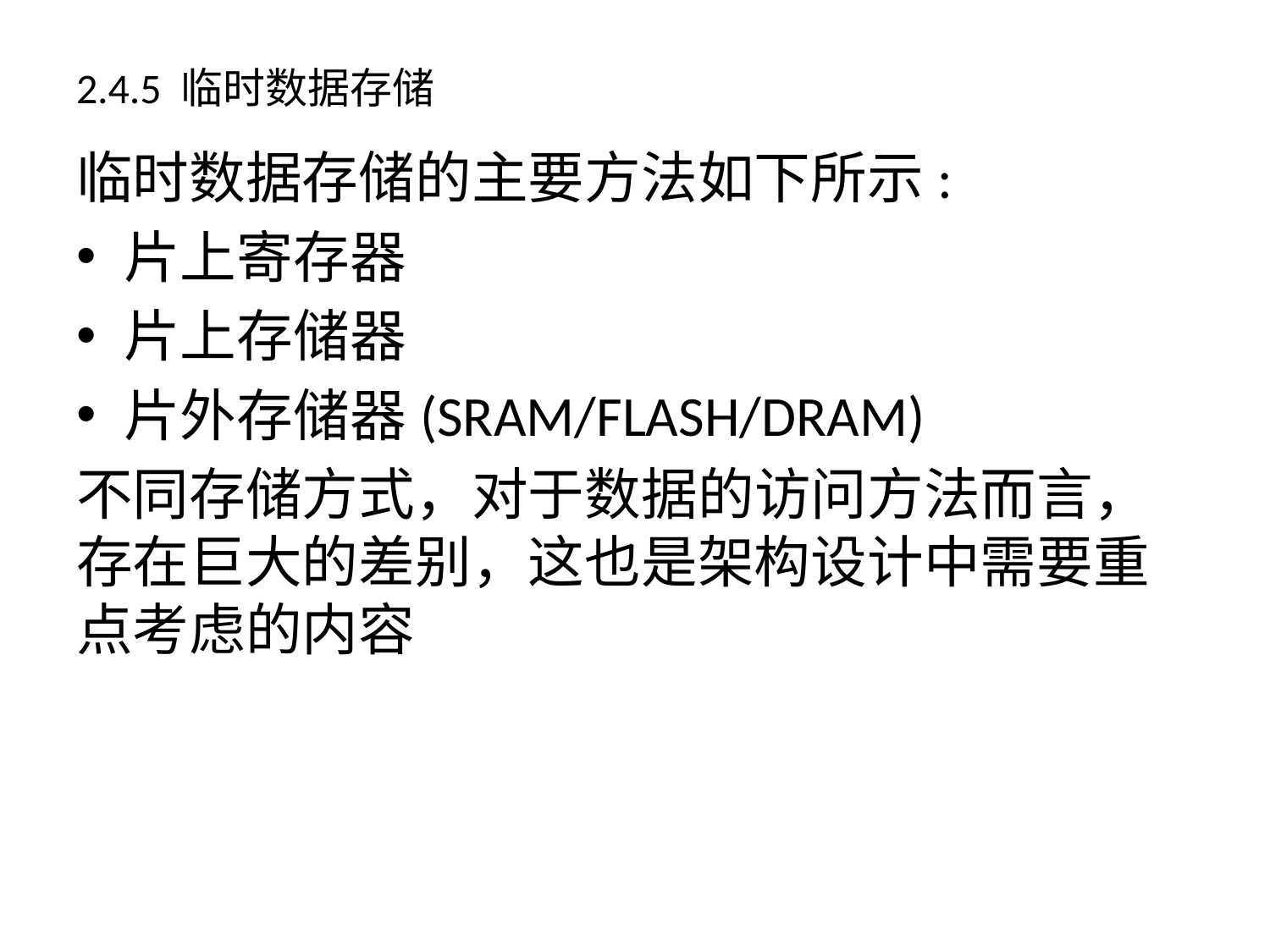

# 2.4.5 临时数据存储
临时数据存储的主要方法如下所示:
片上寄存器
片上存储器
片外存储器(SRAM/FLASH/DRAM)
不同存储方式，对于数据的访问方法而言，存在巨大的差别，这也是架构设计中需要重点考虑的内容